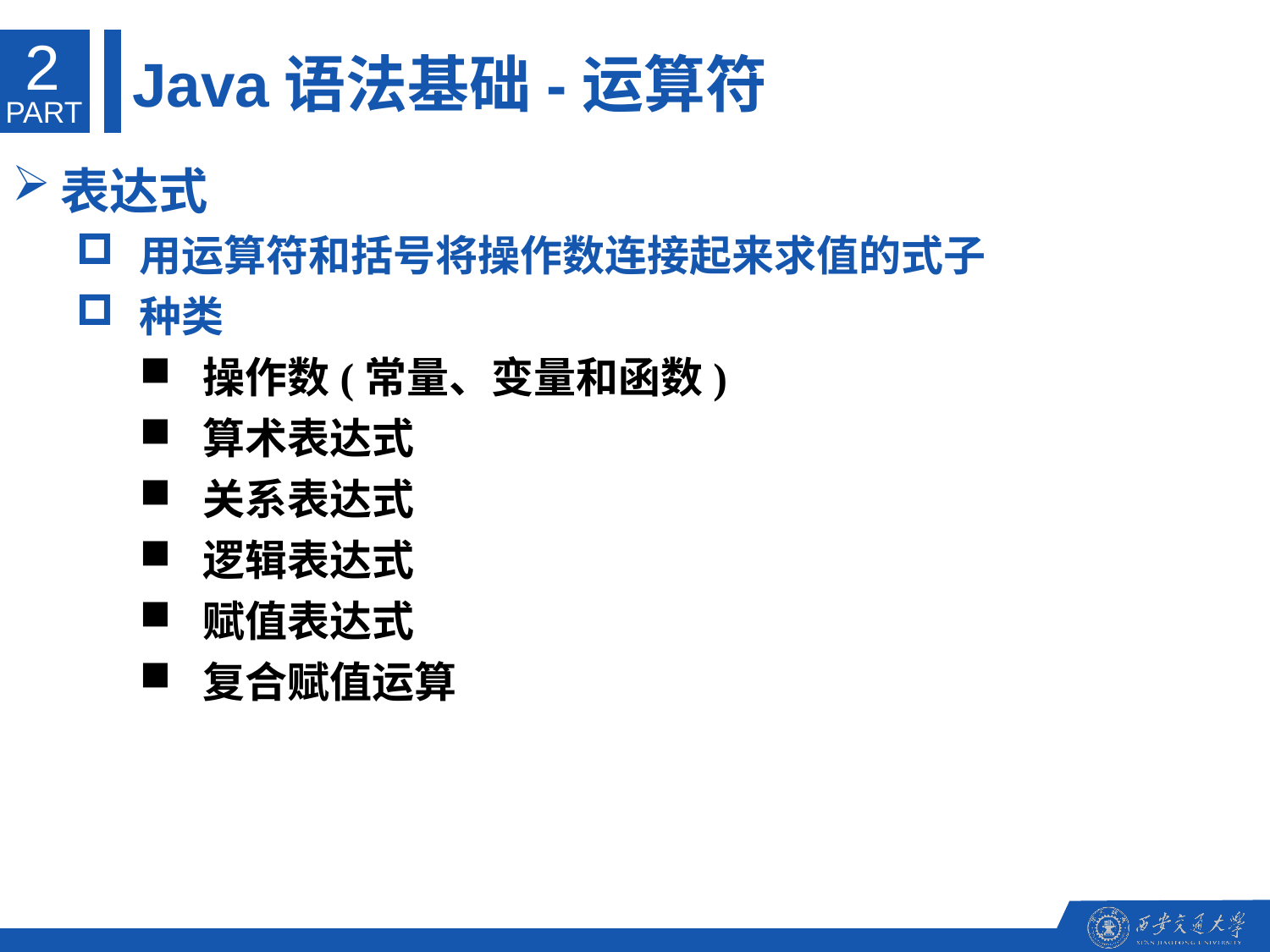

2
Java语法基础-运算符

PART
表达式
用运算符和括号将操作数连接起来求值的式子
种类
操作数(常量、变量和函数)
算术表达式
关系表达式
逻辑表达式
赋值表达式
复合赋值运算